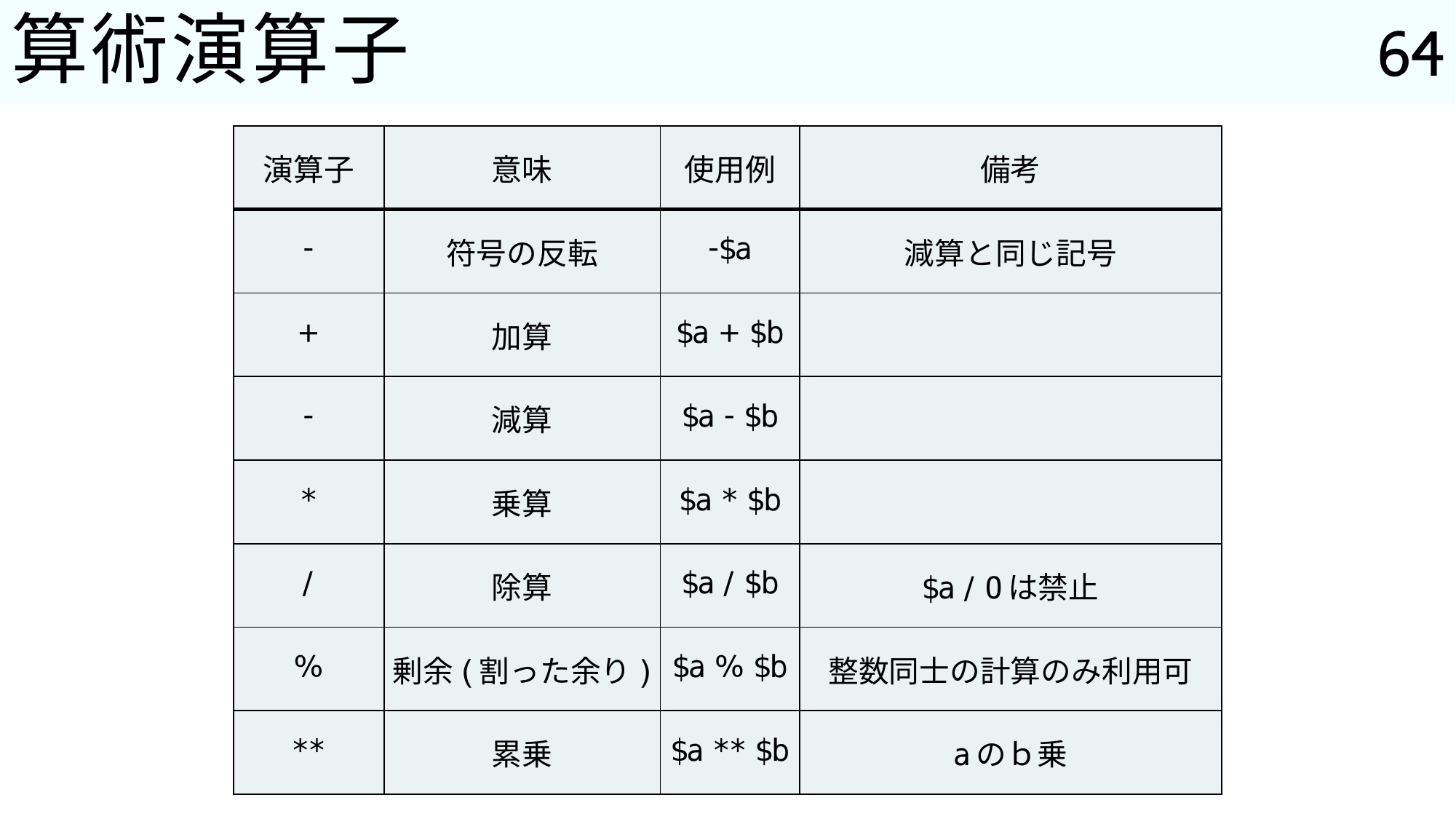

64
# 算術演算子
| 演算子 | 意味 | 使用例 | 備考 |
| --- | --- | --- | --- |
| - | 符号の反転 | -$a | 減算と同じ記号 |
| + | 加算 | $a + $b |  |
| - | 減算 | $a - $b |  |
| \* | 乗算 | $a \* $b |  |
| / | 除算 | $a / $b | $a / 0は禁止 |
| % | 剰余(割った余り) | $a % $b | 整数同士の計算のみ利用可 |
| \*\* | 累乗 | $a \*\* $b | aのｂ乗 |